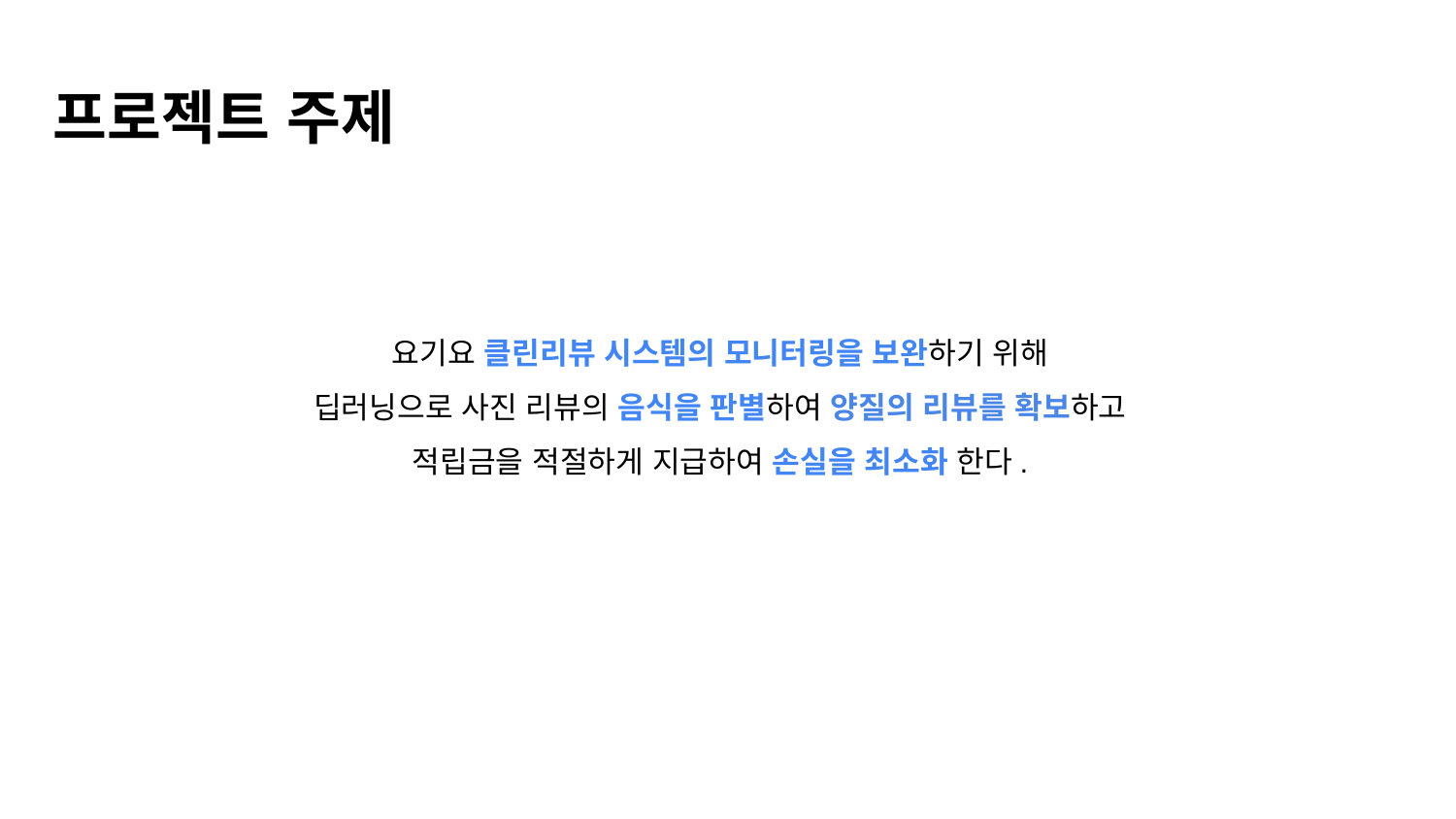

프로젝트 주제

요기요 클린리뷰 시스템의 모니터링을 보완하기 위해
딥러닝으로 사진 리뷰의 음식을 판별하여 양질의 리뷰를 확보하고
적립금을 적절하게 지급하여 손실을 최소화 한다.